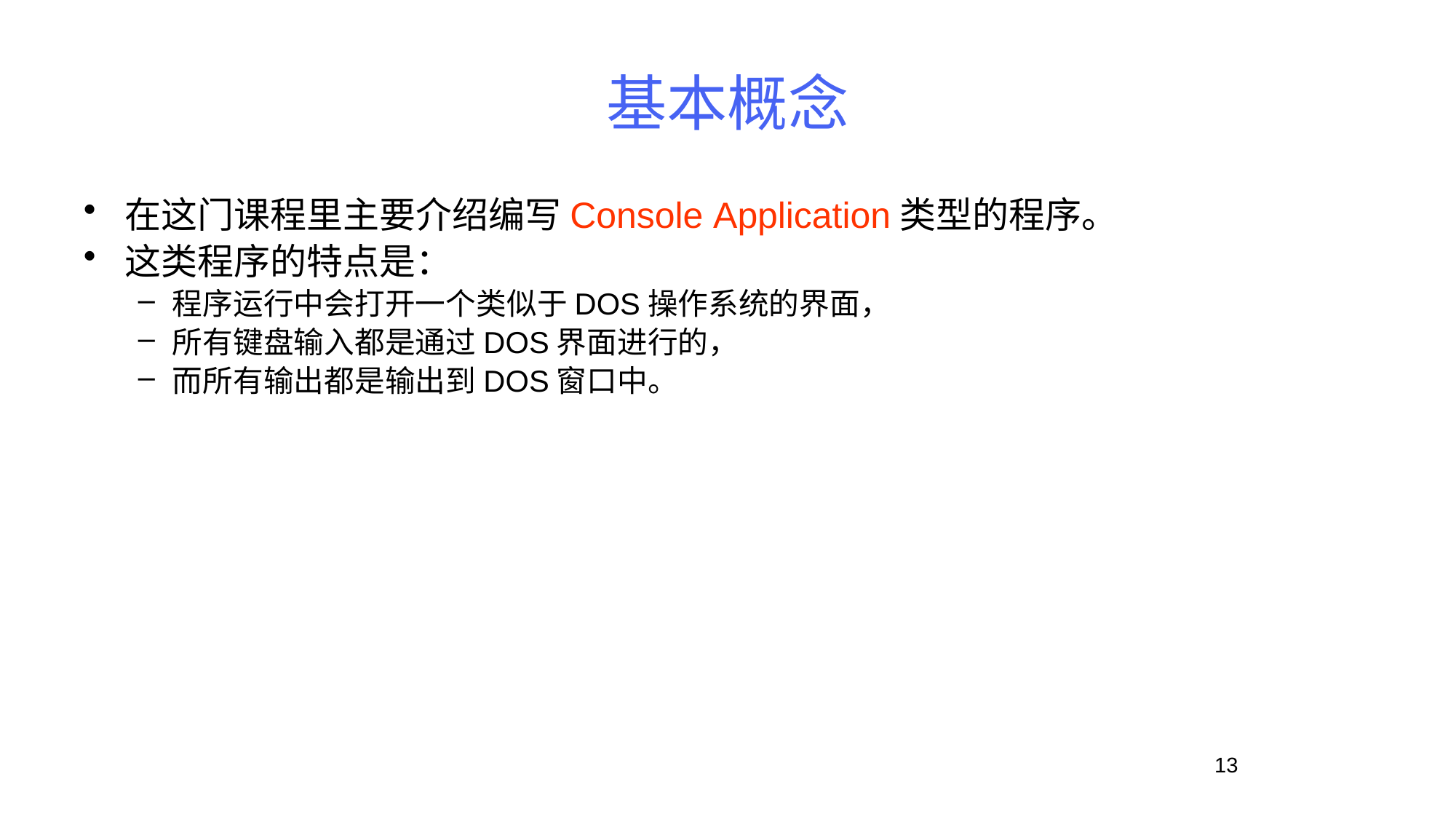

# 基本概念
在这门课程里主要介绍编写Console Application类型的程序。
这类程序的特点是：
程序运行中会打开一个类似于DOS操作系统的界面，
所有键盘输入都是通过DOS界面进行的，
而所有输出都是输出到DOS窗口中。

13